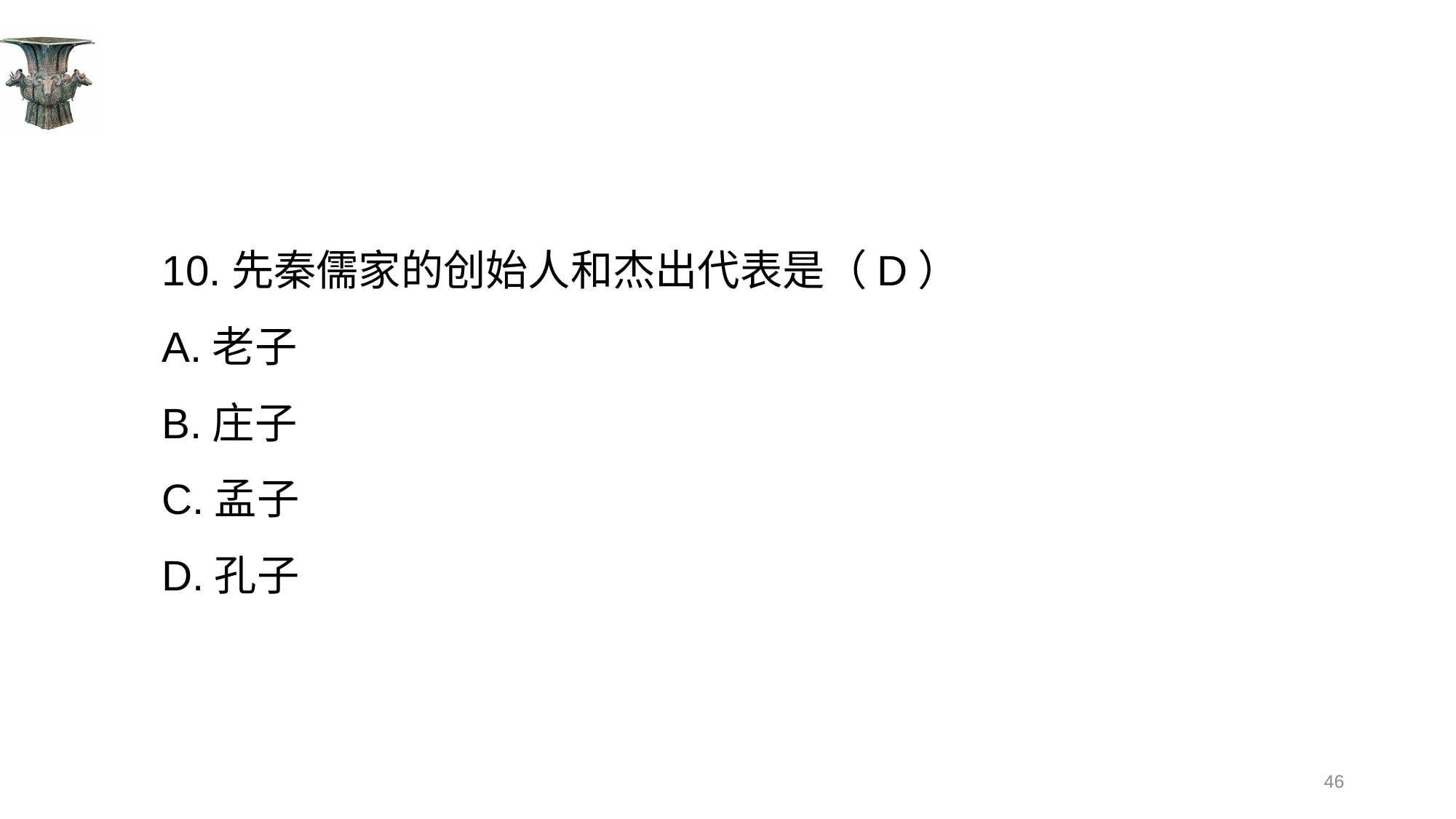

#
10.先秦儒家的创始人和杰出代表是（D）
A.老子
B.庄子
C.孟子
D.孔子
46